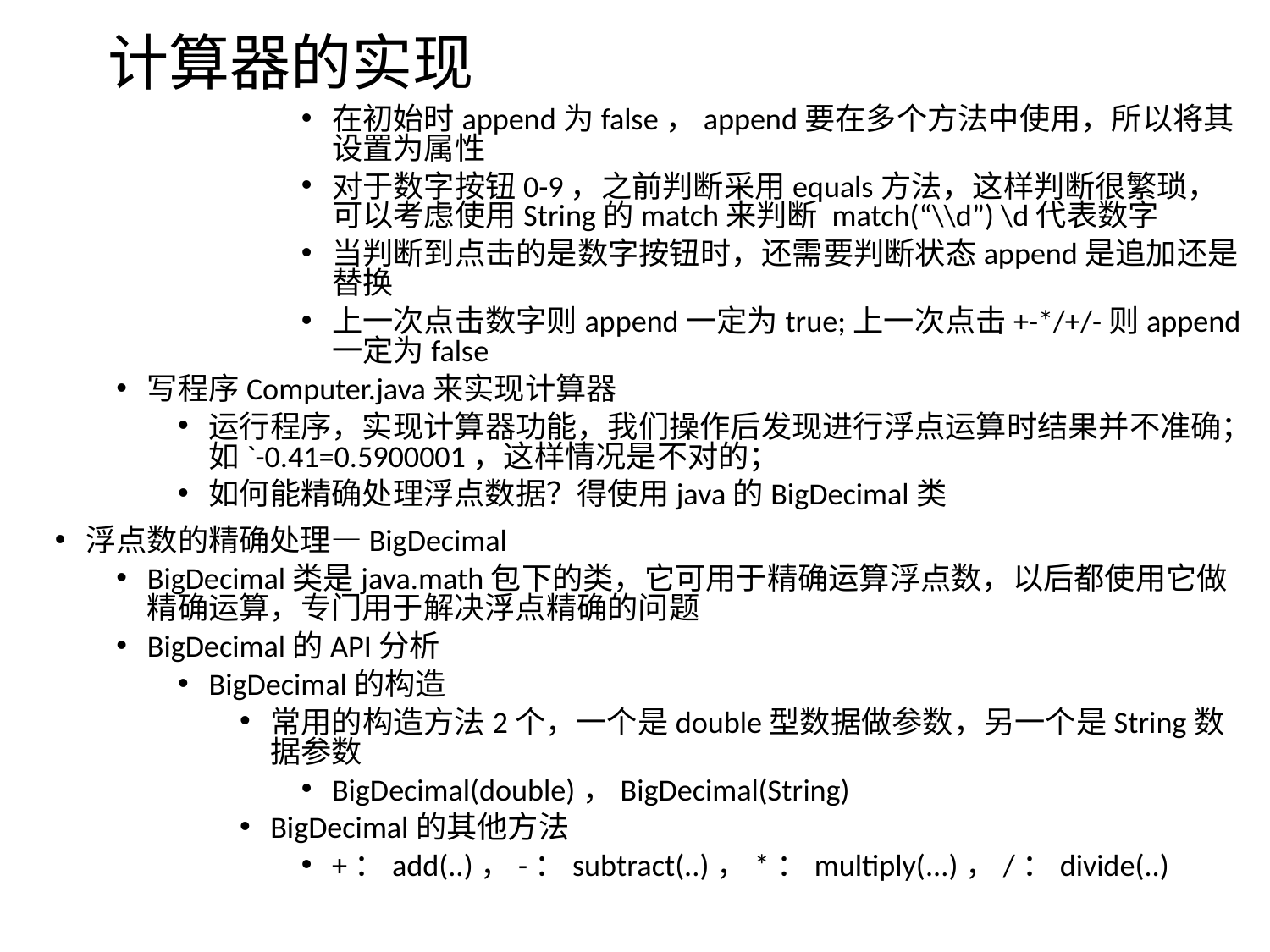

# 计算器的实现
在初始时append为false，append要在多个方法中使用，所以将其设置为属性
对于数字按钮0-9，之前判断采用equals方法，这样判断很繁琐，可以考虑使用String的match来判断 match(“\\d”) \d代表数字
当判断到点击的是数字按钮时，还需要判断状态append是追加还是替换
上一次点击数字则append一定为true;上一次点击+-*/+/-则append一定为false
写程序Computer.java来实现计算器
运行程序，实现计算器功能，我们操作后发现进行浮点运算时结果并不准确；如`-0.41=0.5900001，这样情况是不对的；
如何能精确处理浮点数据？得使用java的BigDecimal类
浮点数的精确处理—BigDecimal
BigDecimal类是java.math包下的类，它可用于精确运算浮点数，以后都使用它做精确运算，专门用于解决浮点精确的问题
BigDecimal的API分析
BigDecimal的构造
常用的构造方法2个，一个是double型数据做参数，另一个是String数据参数
BigDecimal(double)，BigDecimal(String)
BigDecimal的其他方法
+：add(..)，-：subtract(..)，*：multiply(...)，/：divide(..)